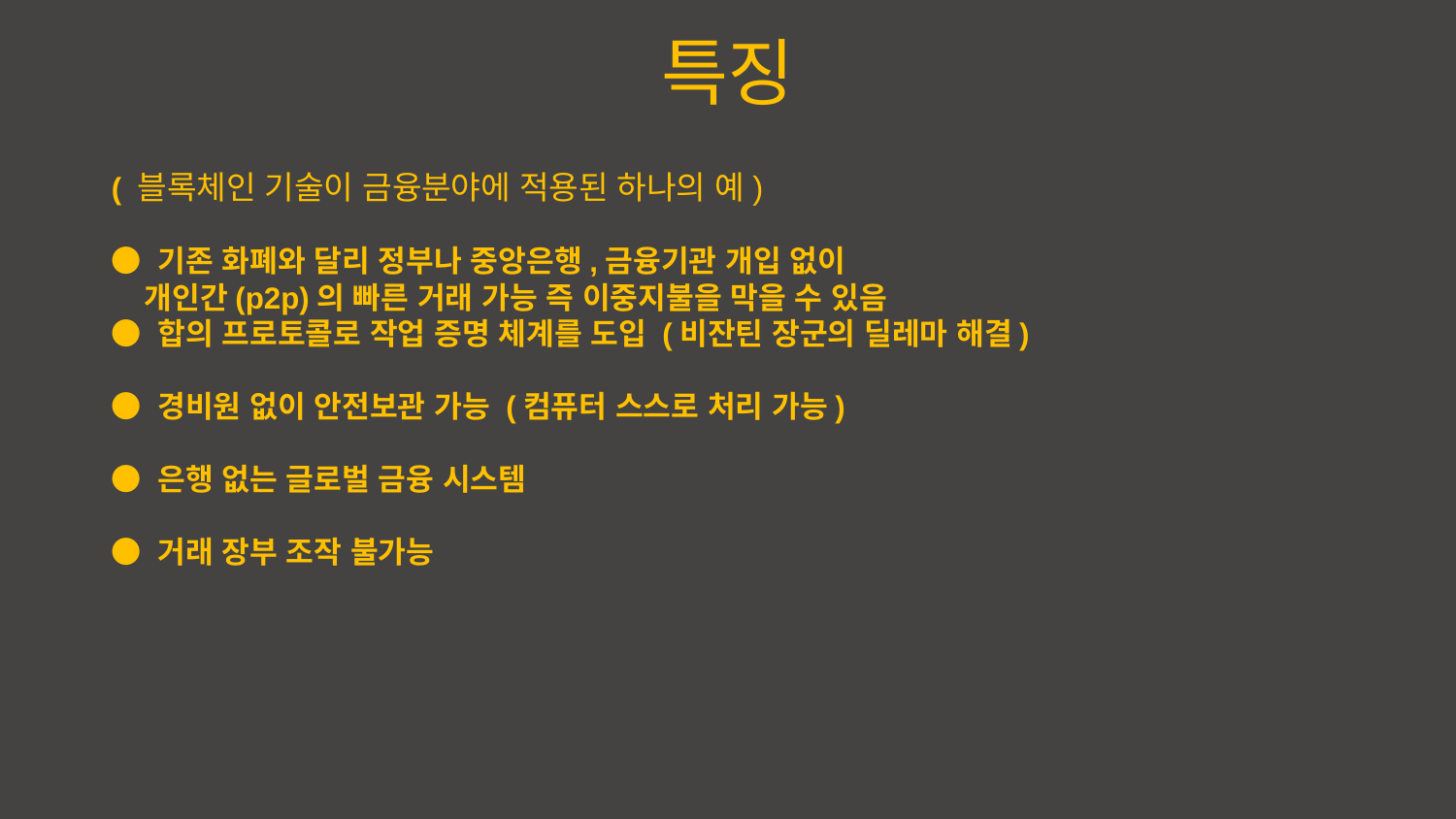

특징

( 블록체인 기술이 금융분야에 적용된 하나의 예)

● 기존 화폐와 달리 정부나 중앙은행,금융기관 개입 없이
   개인간(p2p)의 빠른 거래 가능 즉 이중지불을 막을 수 있음
● 합의 프로토콜로 작업 증명 체계를 도입 (비잔틴 장군의 딜레마 해결)

● 경비원 없이 안전보관 가능 (컴퓨터 스스로 처리 가능)

● 은행 없는 글로벌 금융 시스템

● 거래 장부 조작 불가능